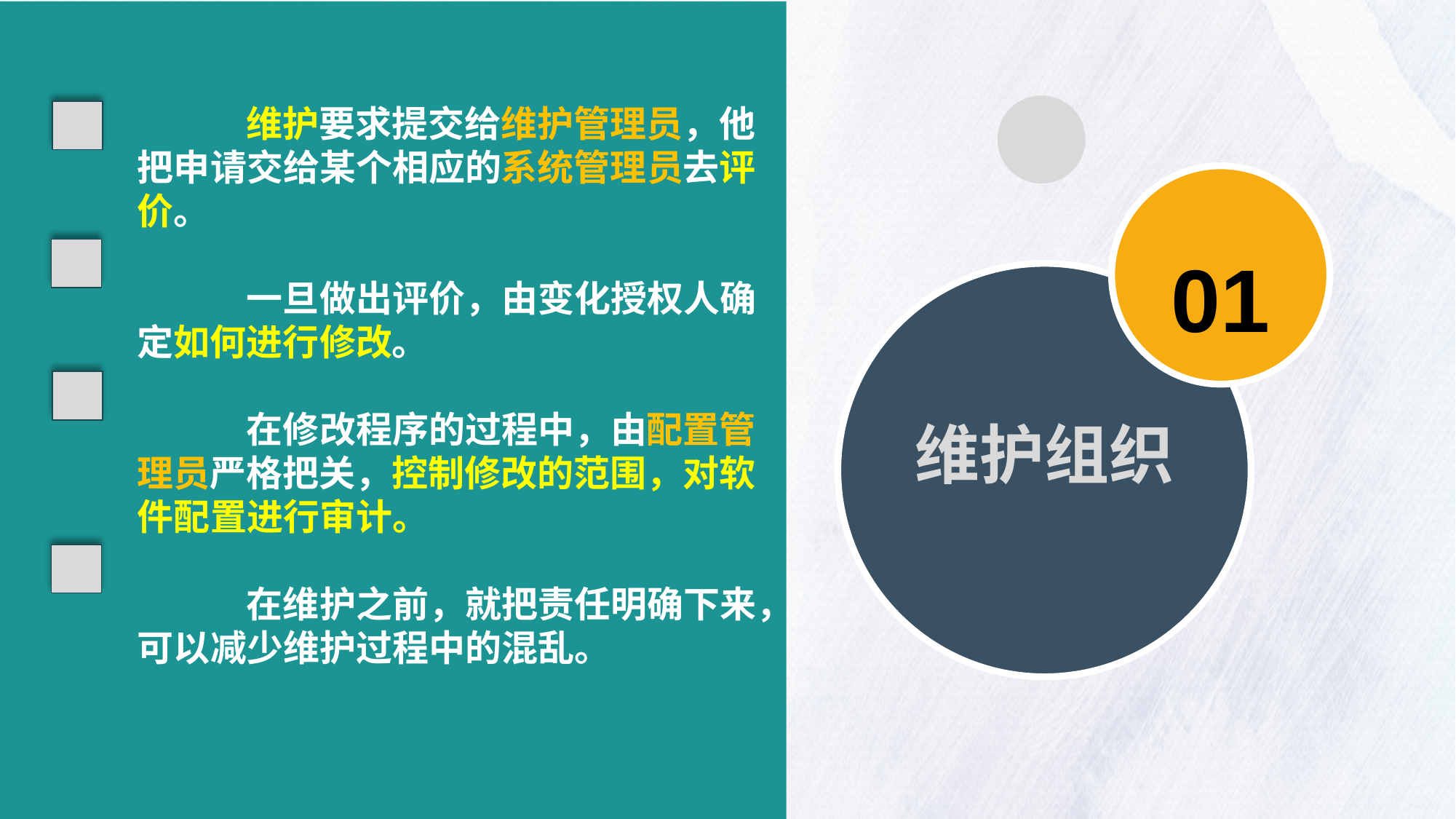

维护要求提交给维护管理员，他把申请交给某个相应的系统管理员去评价。

	一旦做出评价，由变化授权人确定如何进行修改。

	在修改程序的过程中，由配置管理员严格把关，控制修改的范围，对软件配置进行审计。

	在维护之前，就把责任明确下来，可以减少维护过程中的混乱。

01

维护组织